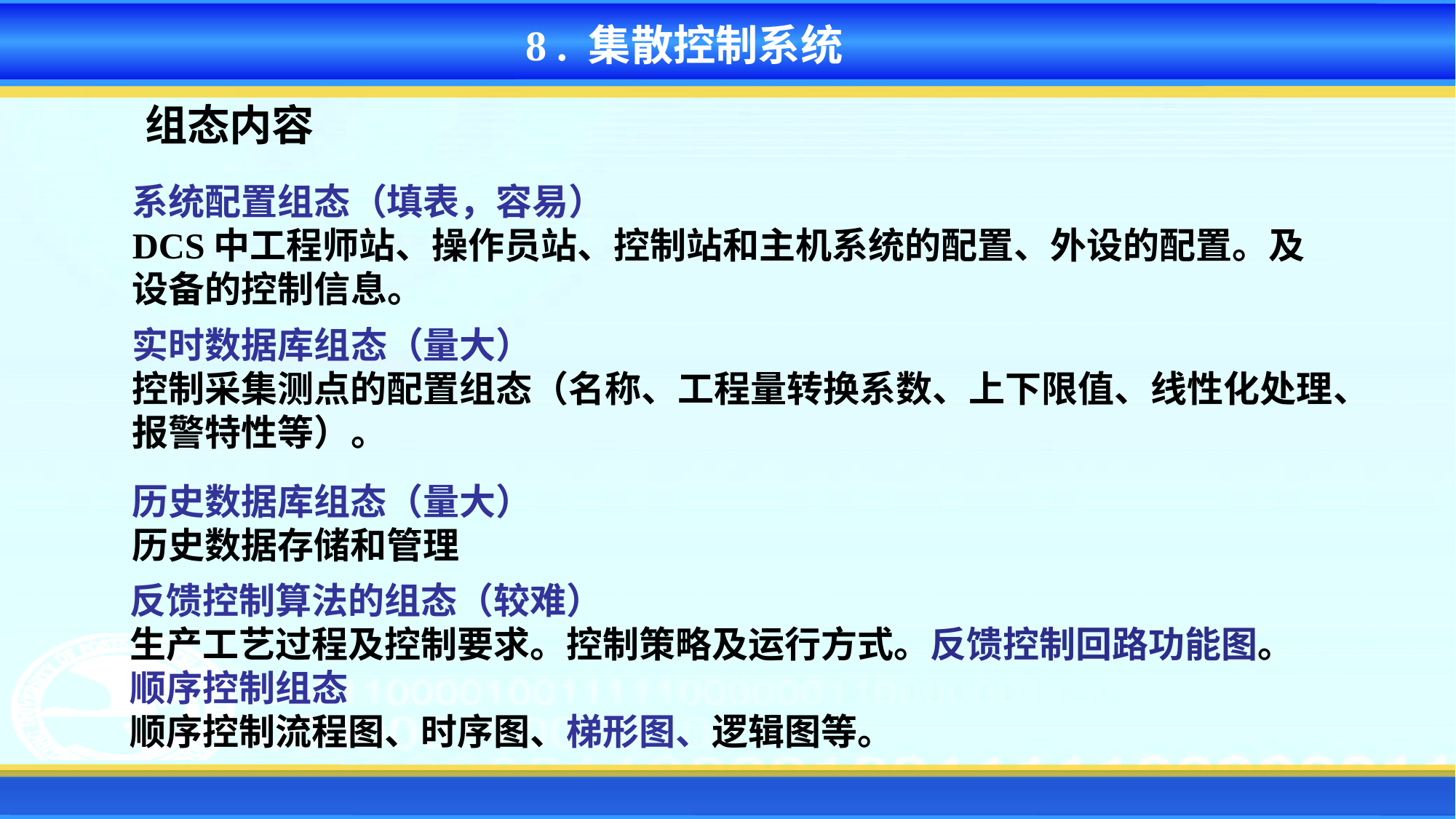

8 . 集散控制系统
组态内容
系统配置组态（填表，容易）
DCS中工程师站、操作员站、控制站和主机系统的配置、外设的配置。及设备的控制信息。
实时数据库组态（量大）
控制采集测点的配置组态（名称、工程量转换系数、上下限值、线性化处理、报警特性等）。
历史数据库组态（量大）
历史数据存储和管理
反馈控制算法的组态（较难）
生产工艺过程及控制要求。控制策略及运行方式。反馈控制回路功能图。
顺序控制组态
顺序控制流程图、时序图、梯形图、逻辑图等。